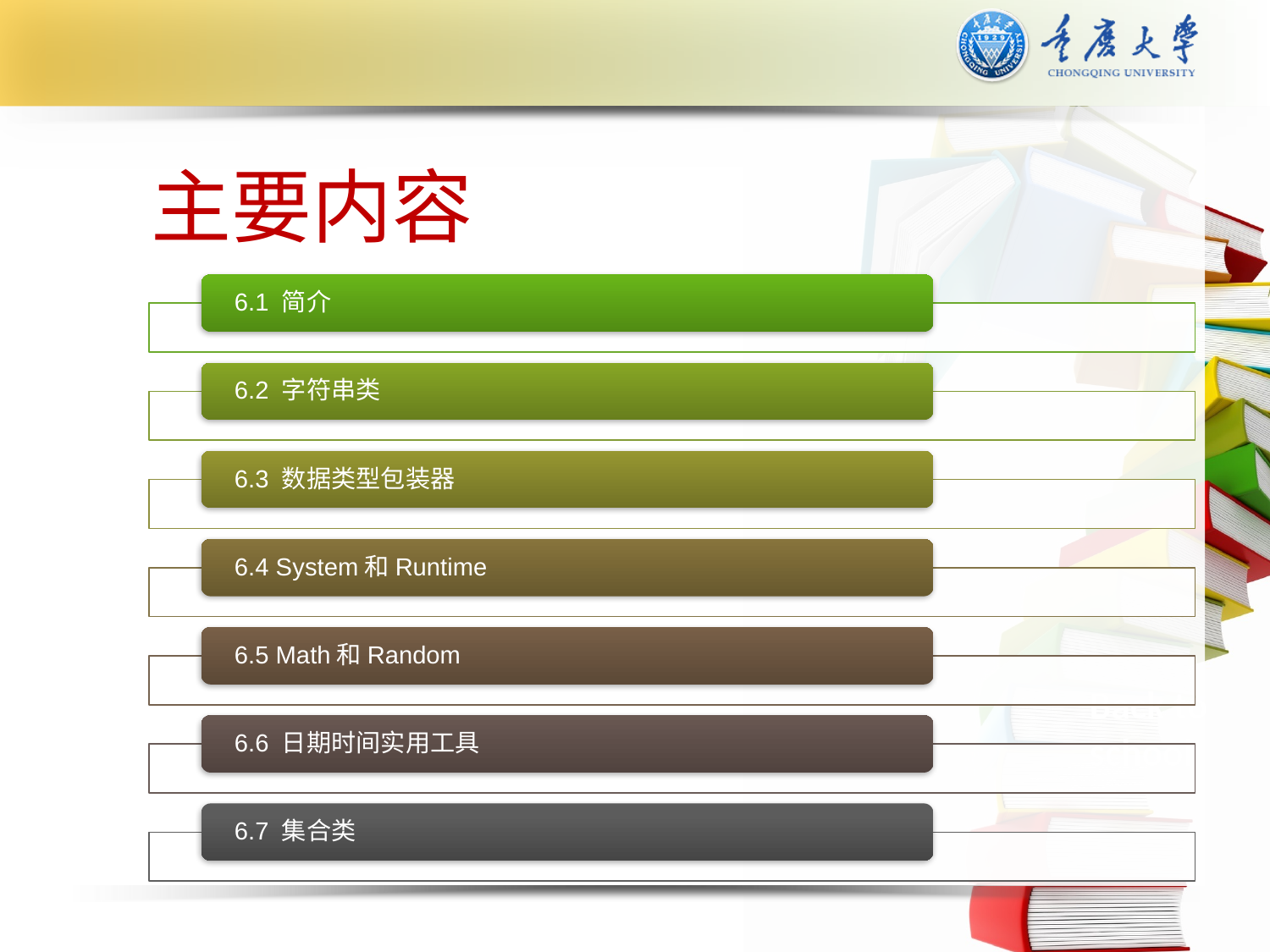

主要内容
6.1 简介
6.2 字符串类
6.3 数据类型包装器
6.4 System和Runtime
6.5 Math和Random
6.6 日期时间实用工具
6.7 集合类
Back to
school